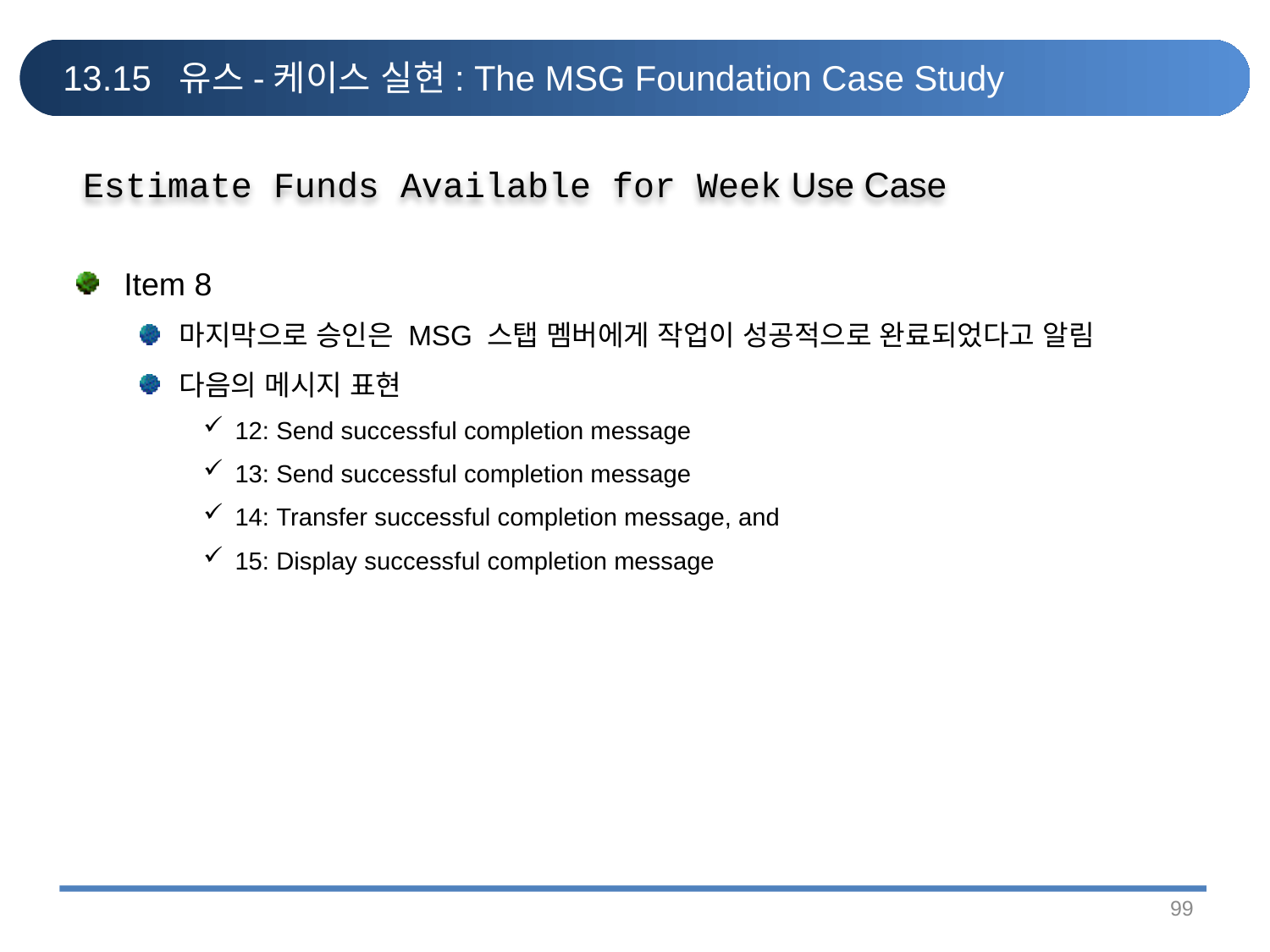

# 13.15  유스-케이스 실현: The MSG Foundation Case Study
Estimate Funds Available for Week Use Case
Item 8
마지막으로 승인은 MSG 스탭 멤버에게 작업이 성공적으로 완료되었다고 알림
다음의 메시지 표현
12: Send successful completion message
13: Send successful completion message
14: Transfer successful completion message, and
15: Display successful completion message

99